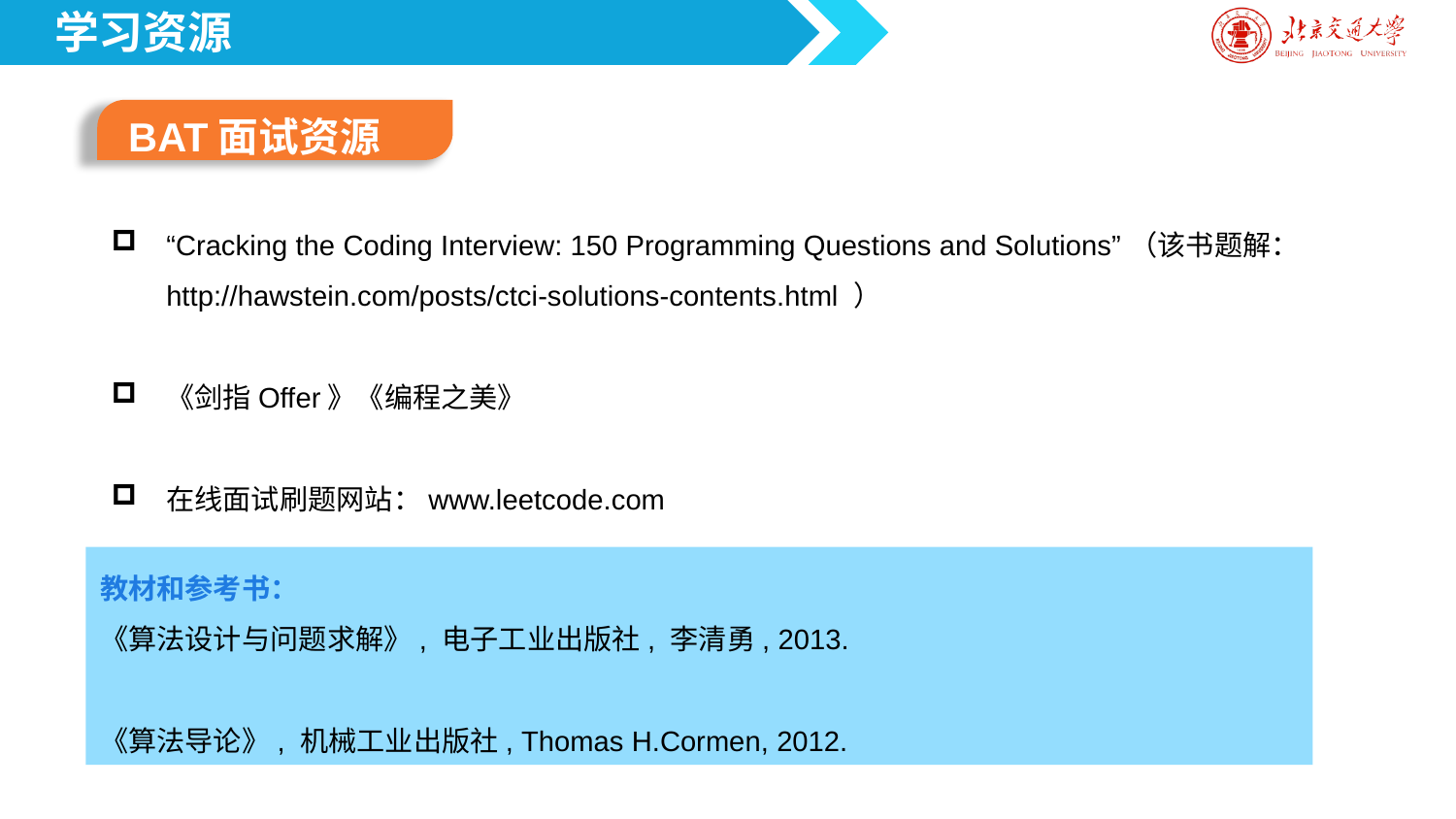

学习资源
BAT面试资源

“Cracking the Coding Interview: 150 Programming Questions and Solutions”（该书题解：http://hawstein.com/posts/ctci-solutions-contents.html ）

《剑指Offer》《编程之美》

在线面试刷题网站：www.leetcode.com
教材和参考书：
《算法设计与问题求解》, 电子工业出版社, 李清勇, 2013.

《算法导论》, 机械工业出版社, Thomas H.Cormen, 2012.